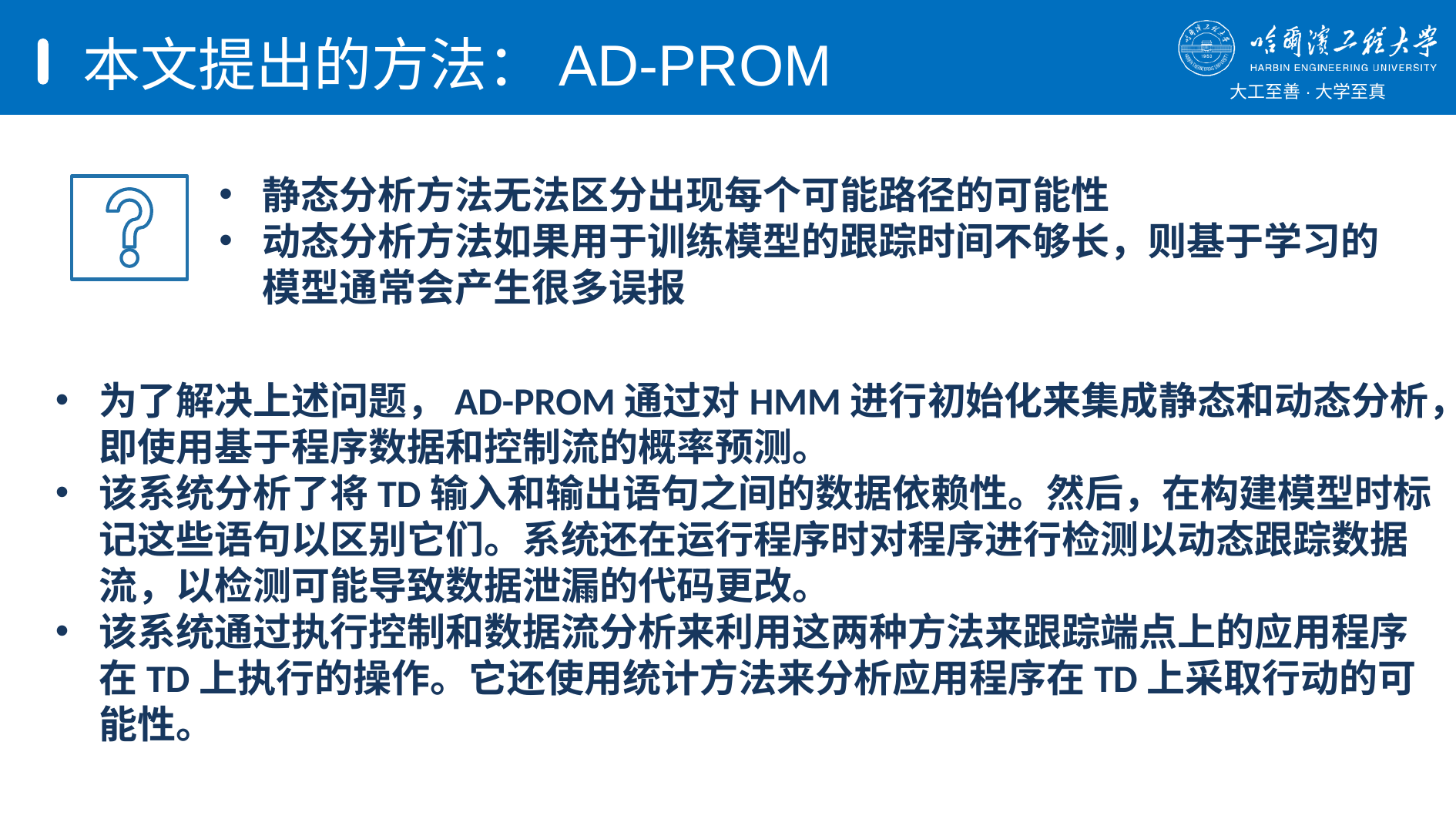

# 本文提出的方法：AD-PROM
静态分析方法无法区分出现每个可能路径的可能性
动态分析方法如果用于训练模型的跟踪时间不够长，则基于学习的模型通常会产生很多误报

为了解决上述问题，AD-PROM通过对HMM进行初始化来集成静态和动态分析，即使用基于程序数据和控制流的概率预测。
该系统分析了将TD输入和输出语句之间的数据依赖性。然后，在构建模型时标记这些语句以区别它们。系统还在运行程序时对程序进行检测以动态跟踪数据流，以检测可能导致数据泄漏的代码更改。
该系统通过执行控制和数据流分析来利用这两种方法来跟踪端点上的应用程序在TD上执行的操作。它还使用统计方法来分析应用程序在TD上采取行动的可能性。